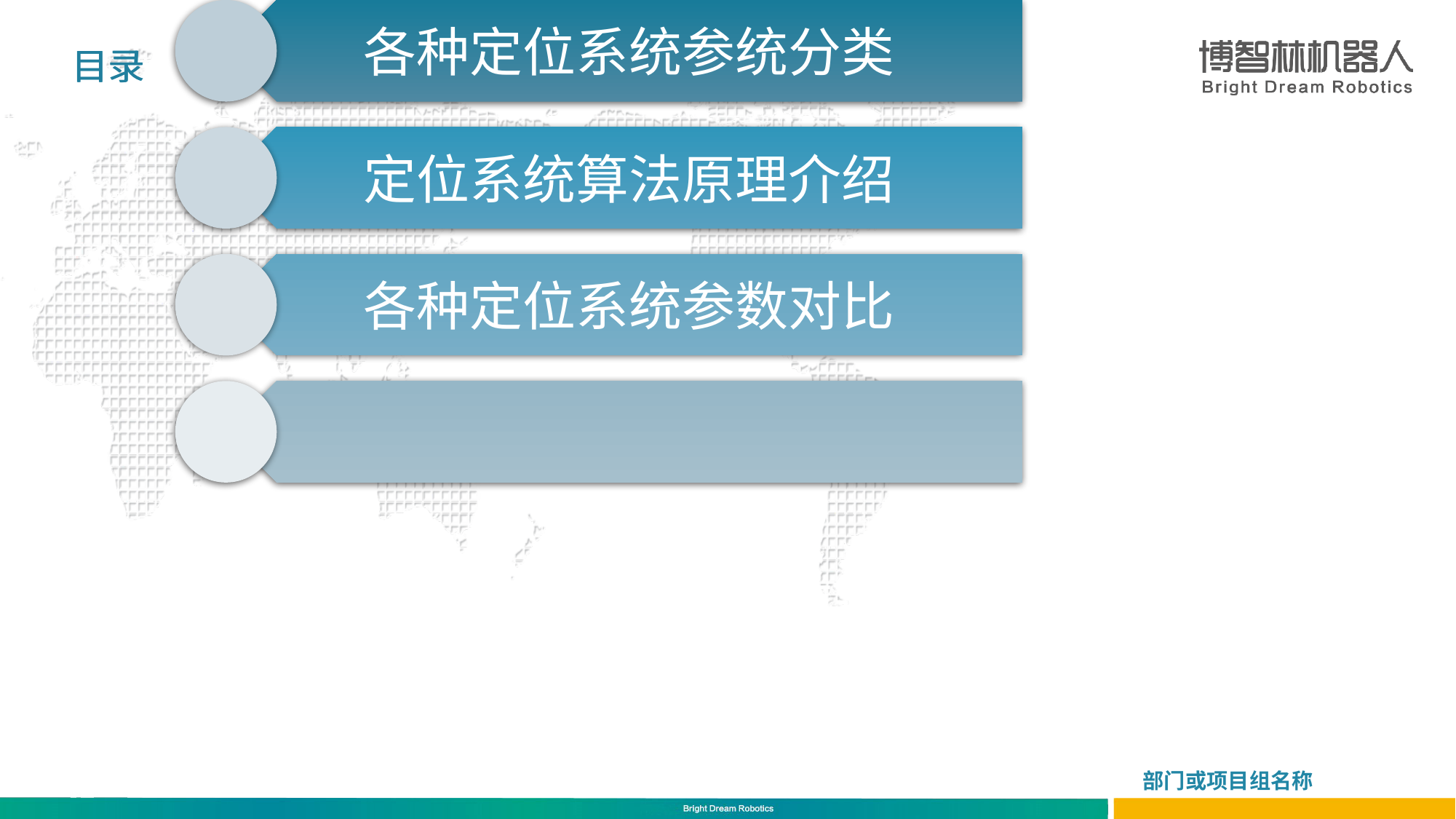

目录
目录
各种定位系统参统分类
定位系统算法原理介绍
各种定位系统参数对比

定位系统的主要误差来源